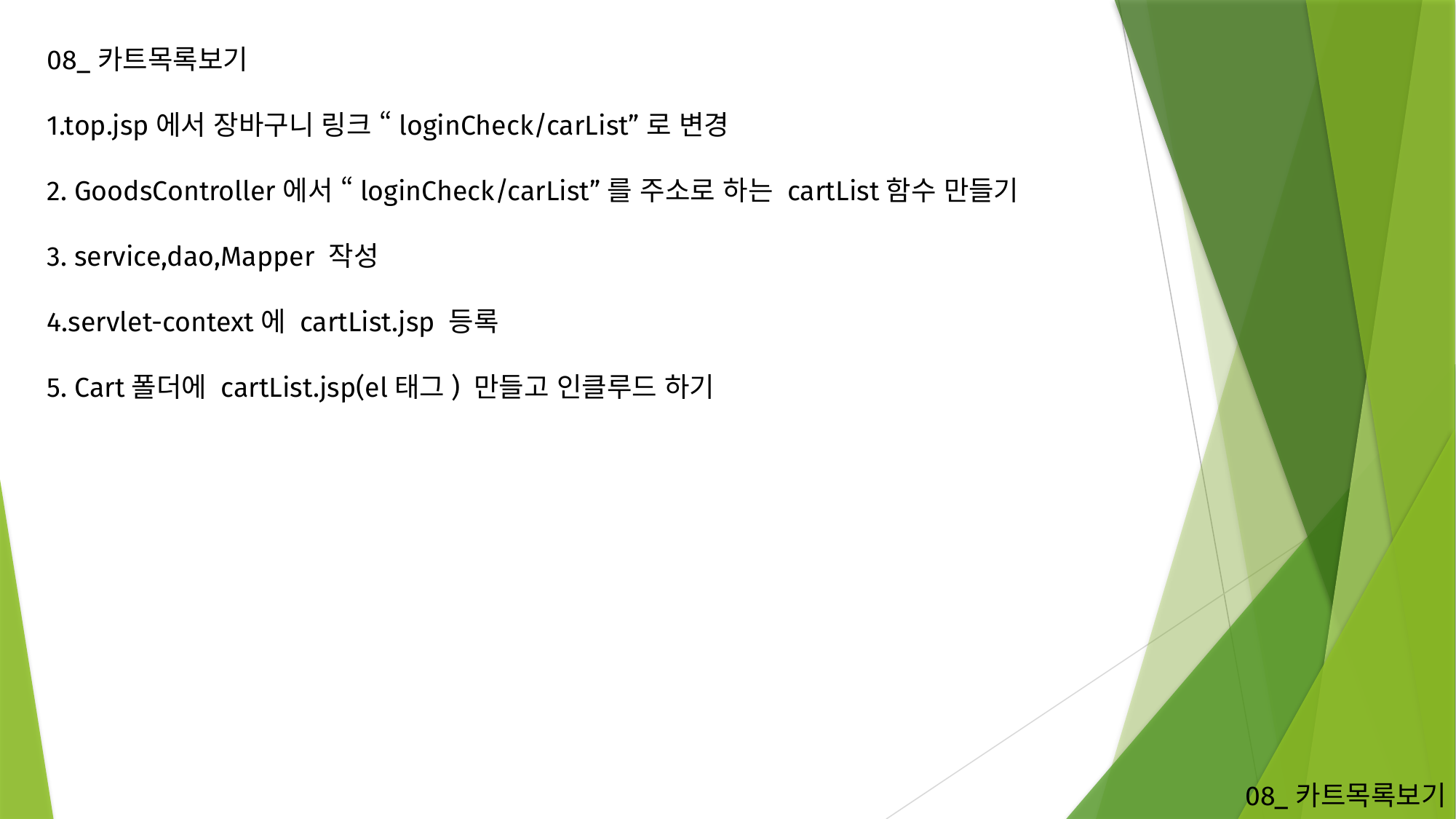

08_카트목록보기

1.top.jsp에서 장바구니 링크 “loginCheck/carList”로 변경

2. GoodsController에서 “loginCheck/carList”를 주소로 하는 cartList함수 만들기

3. service,dao,Mapper 작성

4.servlet-context에 cartList.jsp 등록

5. Cart폴더에 cartList.jsp(el태그) 만들고 인클루드 하기
08_카트목록보기